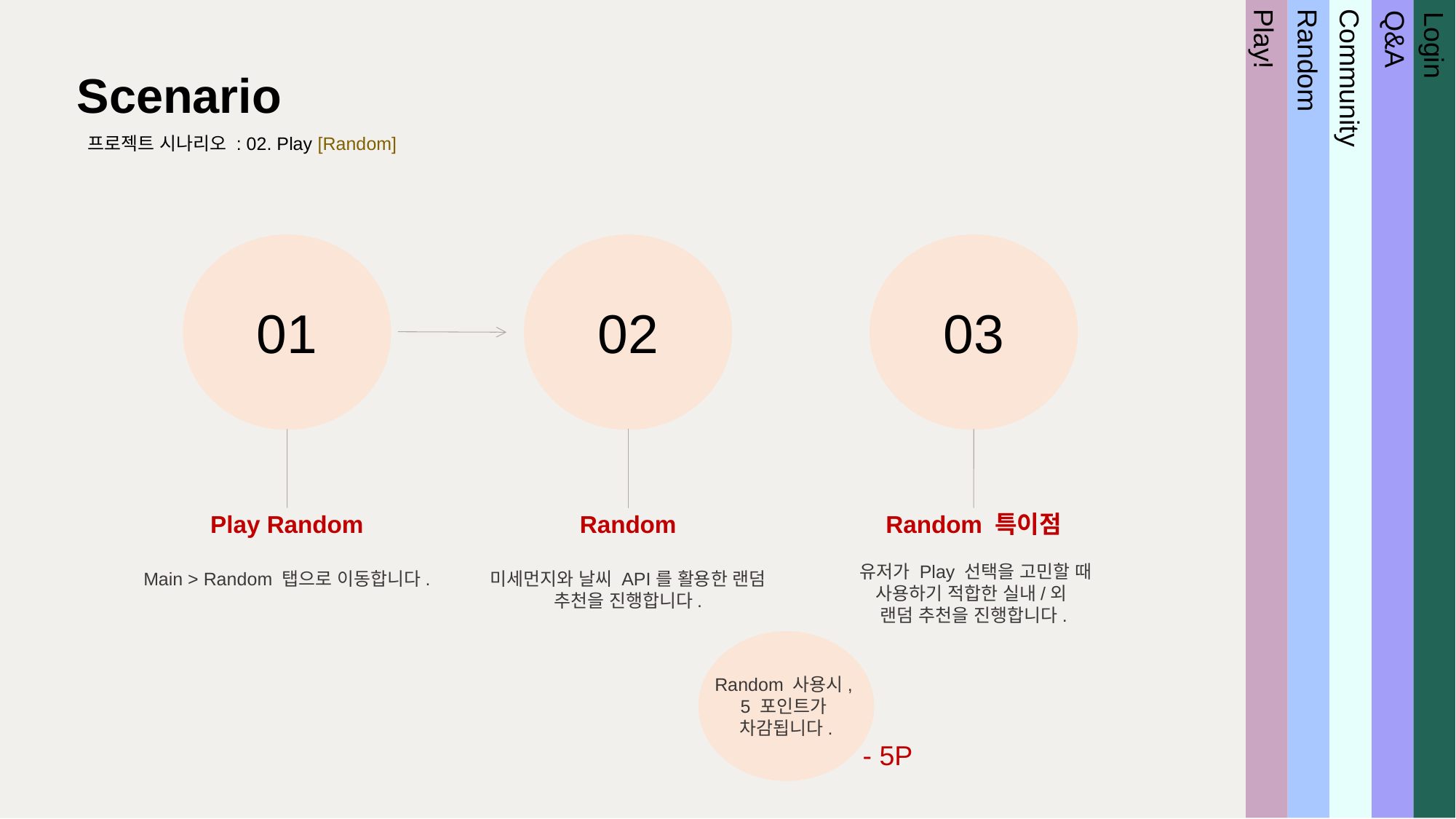

Scenario
프로젝트 시나리오 : 02. Play [Random]
Community
Random
Play!
Login
Q&A

01
02
03
Play Random

Main > Random 탭으로 이동합니다.

Random

미세먼지와 날씨 API를 활용한 랜덤 추천을 진행합니다.

Random 특이점

 유저가 Play 선택을 고민할 때
사용하기 적합한 실내/외
랜덤 추천을 진행합니다.

Random 사용시,
5 포인트가
차감됩니다.
- 5P